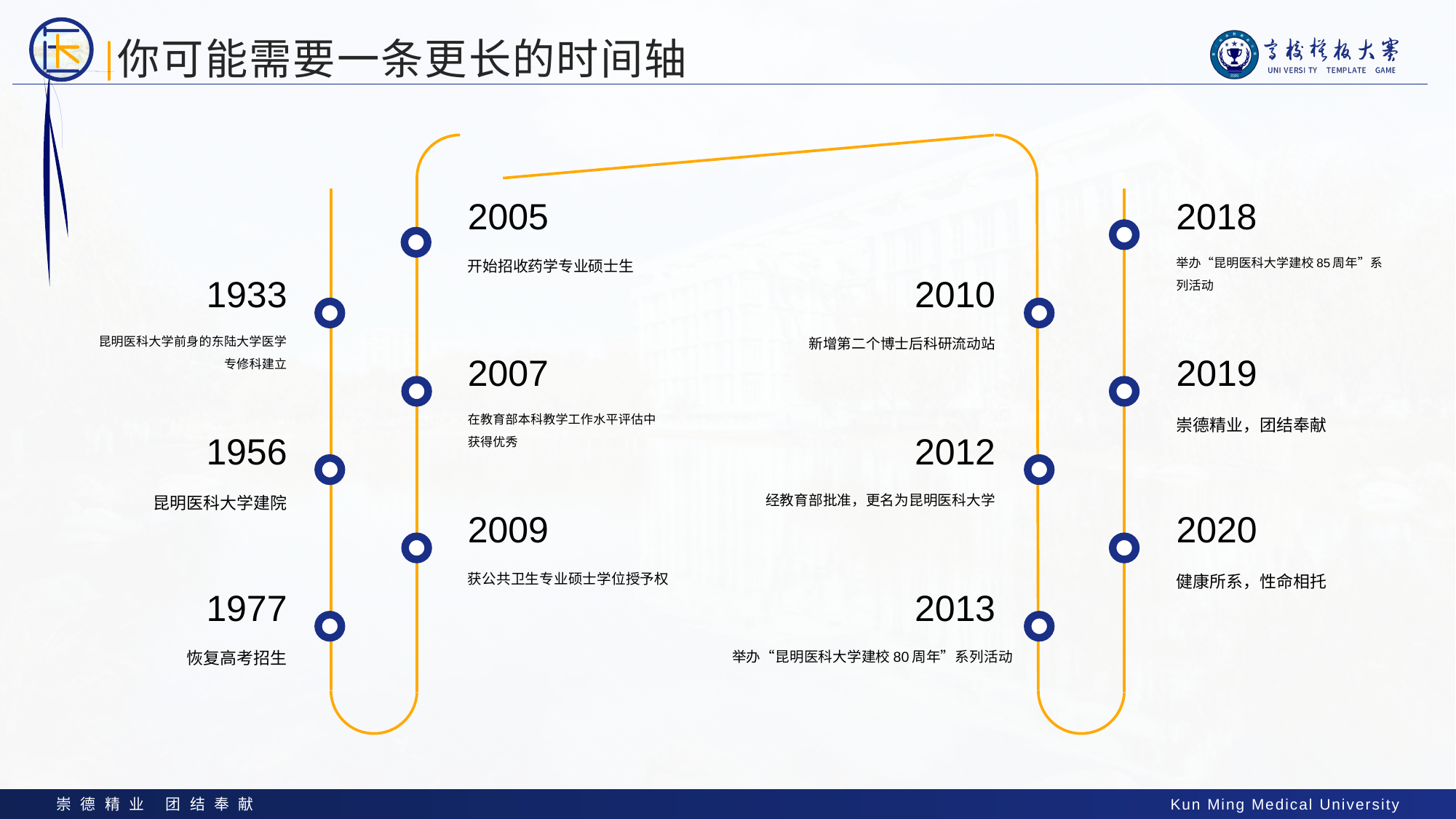

# 你可能需要一条更长的时间轴

2005
2018
举办“昆明医科大学建校85周年”系列活动

开始招收药学专业硕士生
1933
2010

昆明医科大学前身的东陆大学医学专修科建立
新增第二个博士后科研流动站
2007
2019
崇德精业，团结奉献

在教育部本科教学工作水平评估中获得优秀
1956
2012

昆明医科大学建院
经教育部批准，更名为昆明医科大学
2009
2020
健康所系，性命相托

获公共卫生专业硕士学位授予权
1977
2013

恢复高考招生
举办“昆明医科大学建校80周年”系列活动